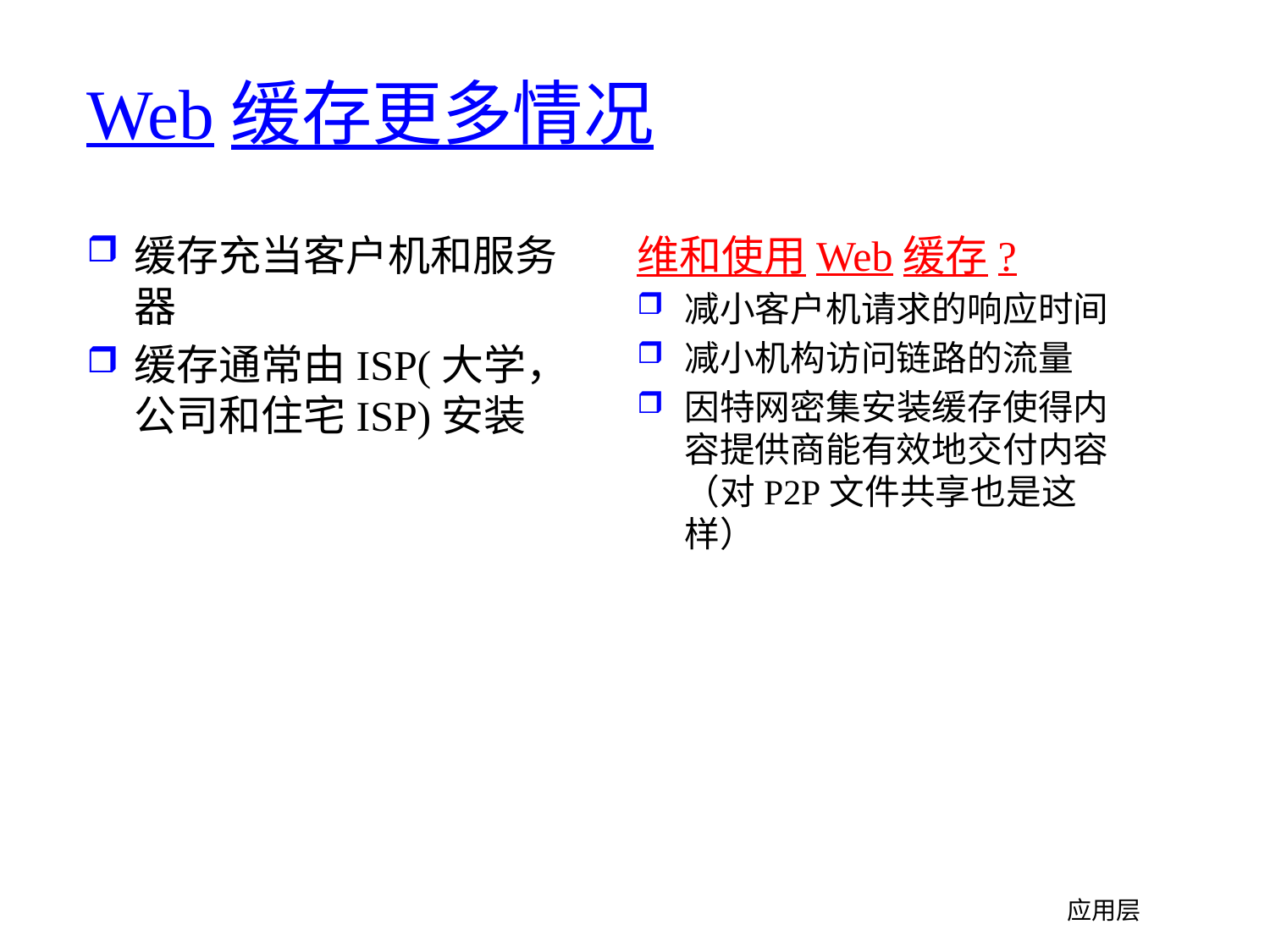

# Web缓存更多情况
缓存充当客户机和服务器
缓存通常由ISP(大学，公司和住宅ISP)安装
维和使用Web缓存?
减小客户机请求的响应时间
减小机构访问链路的流量
因特网密集安装缓存使得内容提供商能有效地交付内容（对P2P文件共享也是这样）
应用层
41